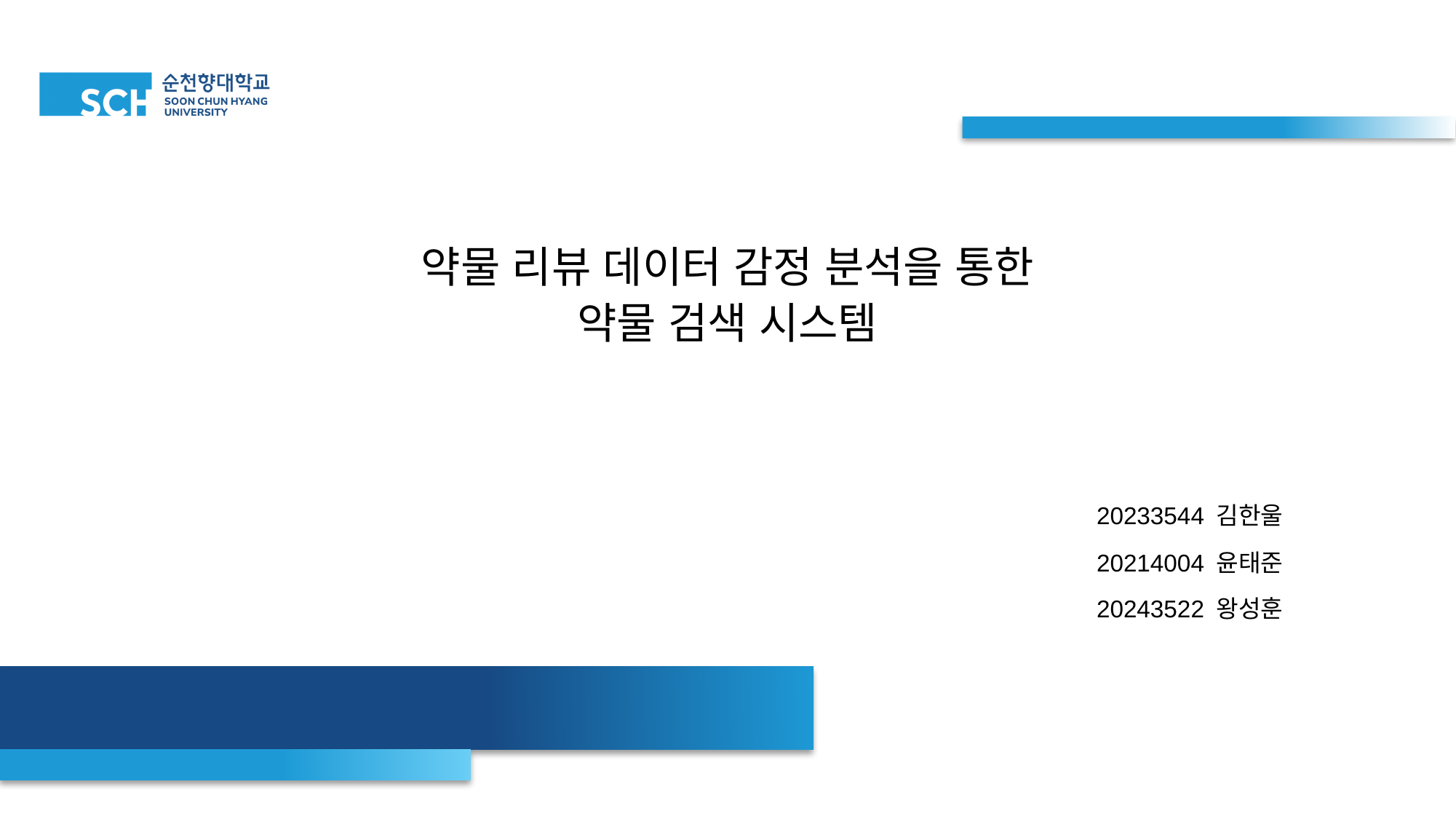

# 약물 리뷰 데이터 감정 분석을 통한 약물 검색 시스템
20233544 김한울
20214004 윤태준
20243522 왕성훈